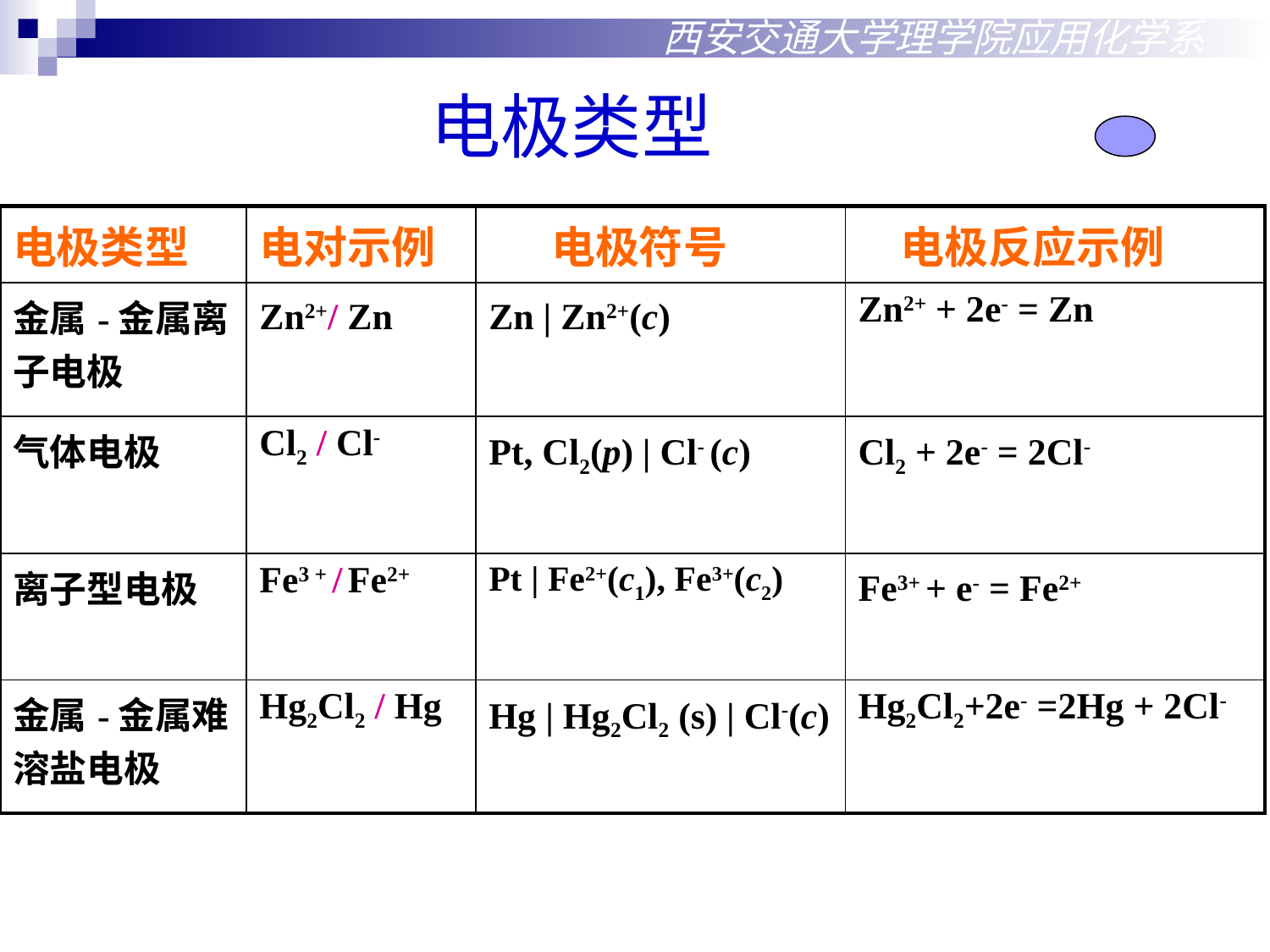

西安交通大学理学院应用化学系
电极类型

| 电极类型 | 电对示例 | 电极符号 | 电极反应示例 |
| --- | --- | --- | --- |
| 金属-金属离子电极 | Zn2+/ Zn | Zn | Zn2+(c) | Zn2+ + 2e- = Zn |
| 气体电极 | Cl2 / Cl- | Pt, Cl2(p) | Cl- (c) | Cl2 + 2e- = 2Cl- |
| 离子型电极 | Fe3 + / Fe2+ | Pt | Fe2+(c1), Fe3+(c2) | Fe3+ + e- = Fe2+ |
| 金属-金属难溶盐电极 | Hg2Cl2 / Hg | Hg | Hg2Cl2 (s) | Cl-(c) | Hg2Cl2+2e- =2Hg + 2Cl- |